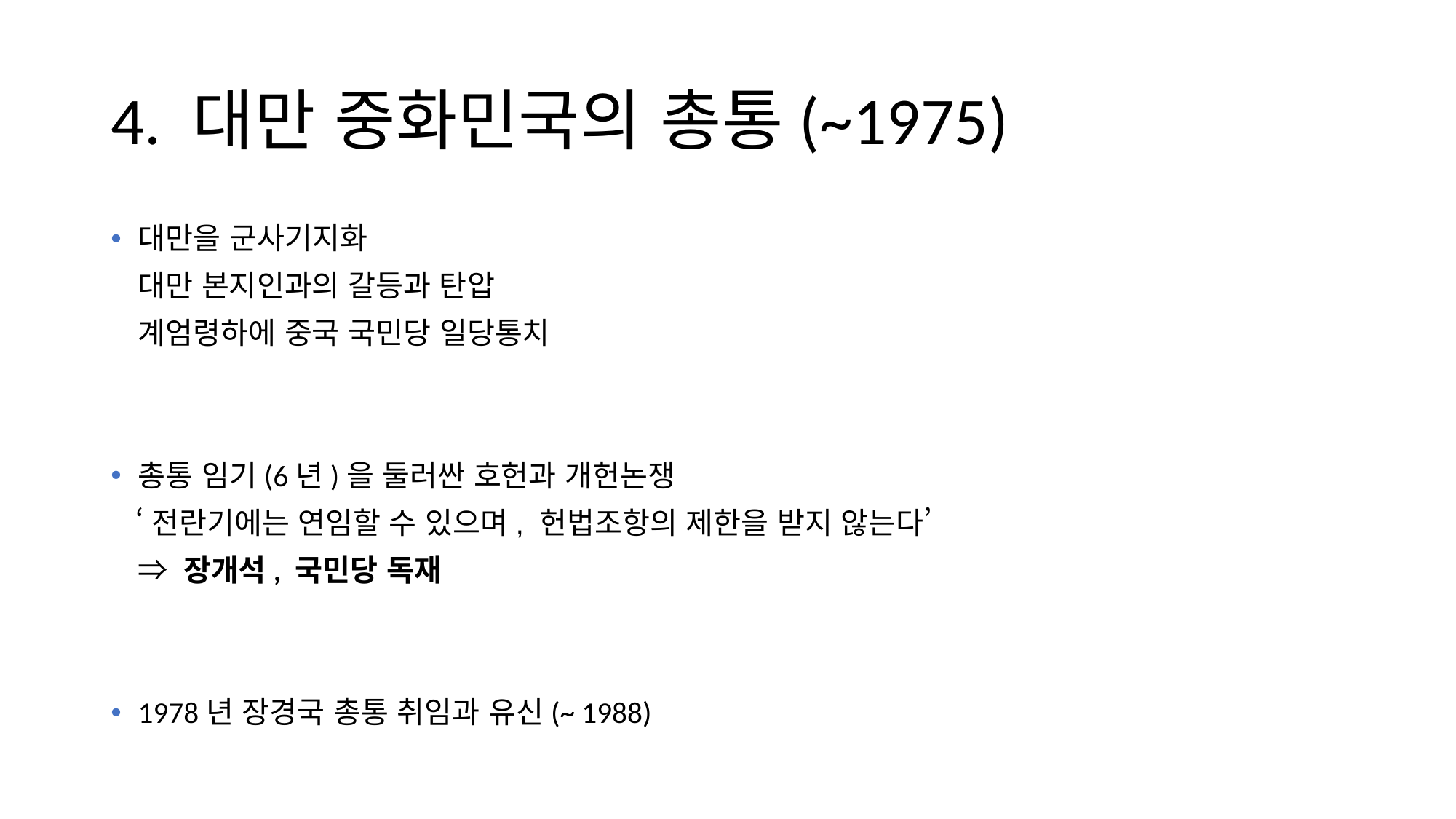

# 4. 대만 중화민국의 총통(~1975)
대만을 군사기지화
	대만 본지인과의 갈등과 탄압
	계엄령하에 중국 국민당 일당통치

총통 임기(6년)을 둘러싼 호헌과 개헌논쟁
   ‘전란기에는 연임할 수 있으며, 헌법조항의 제한을 받지 않는다’
	⇒ 장개석, 국민당 독재

1978년 장경국 총통 취임과 유신(~ 1988)